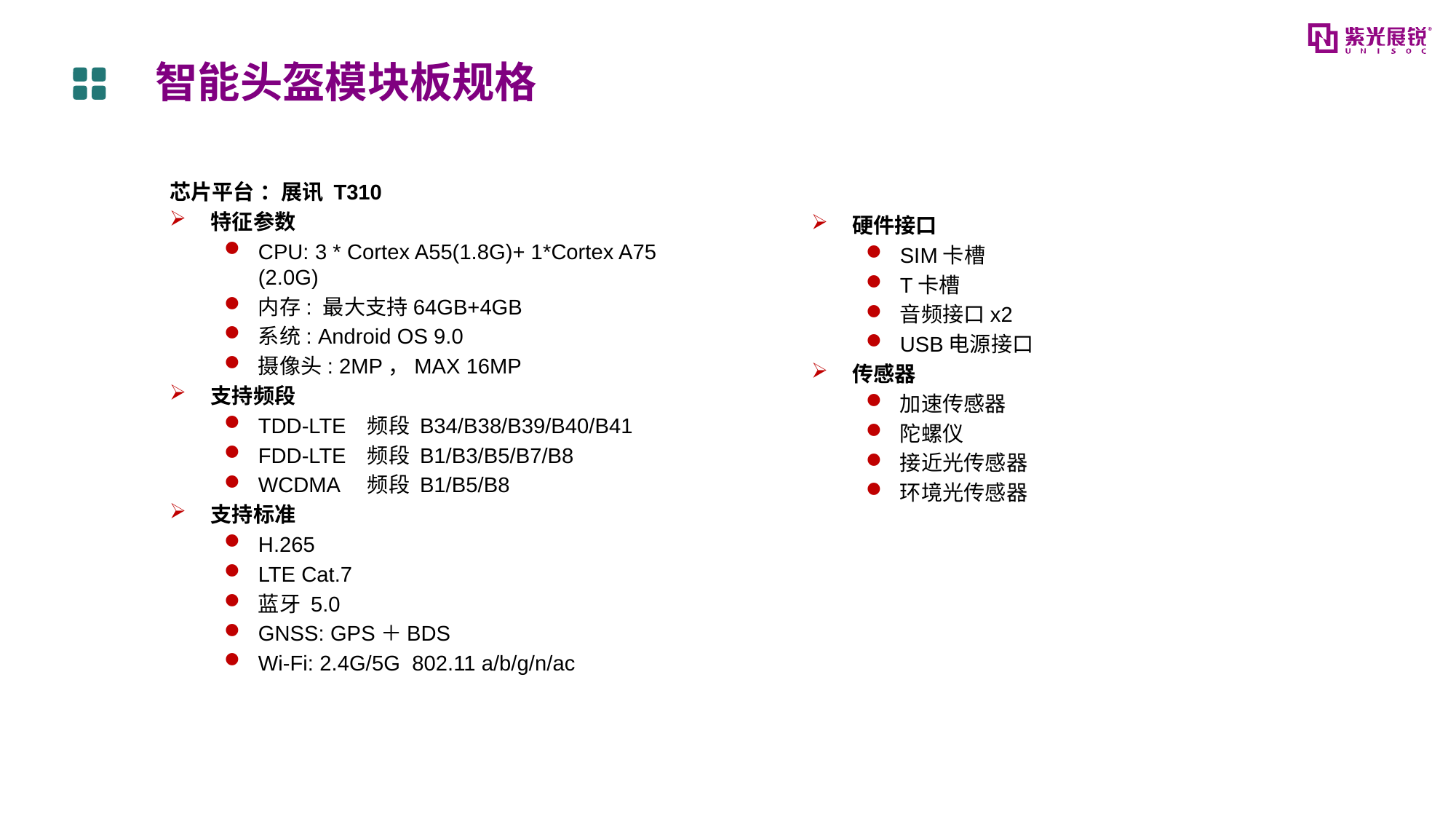

智能头盔模块板规格

芯片平台 ：展讯 T310
特征参数
CPU: 3 * Cortex A55(1.8G)+ 1*Cortex A75 (2.0G)
内存: 最大支持64GB+4GB
系统: Android OS 9.0
摄像头: 2MP，MAX 16MP
支持频段
TDD-LTE	频段 B34/B38/B39/B40/B41
FDD-LTE	频段 B1/B3/B5/B7/B8
WCDMA	频段 B1/B5/B8
支持标准
H.265
LTE Cat.7
蓝牙 5.0
GNSS: GPS＋BDS
Wi-Fi: 2.4G/5G  802.11 a/b/g/n/ac
硬件接口
SIM卡槽
T卡槽
音频接口x2
USB电源接口
传感器
加速传感器
陀螺仪
接近光传感器
环境光传感器

11